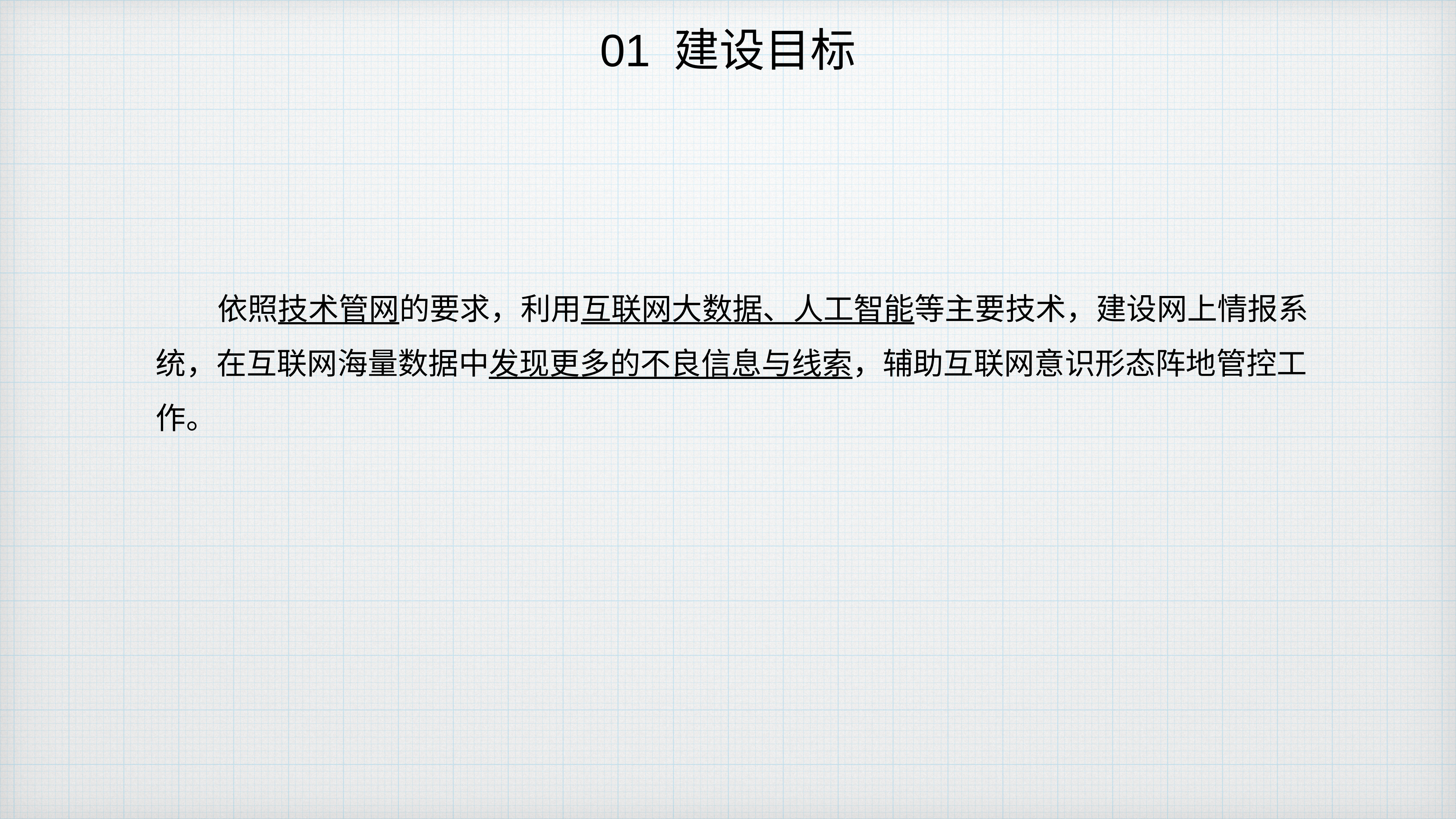

# 01 建设目标
        依照技术管网的要求，利用互联网大数据、人工智能等主要技术，建设网上情报系统，在互联网海量数据中发现更多的不良信息与线索，辅助互联网意识形态阵地管控工作。